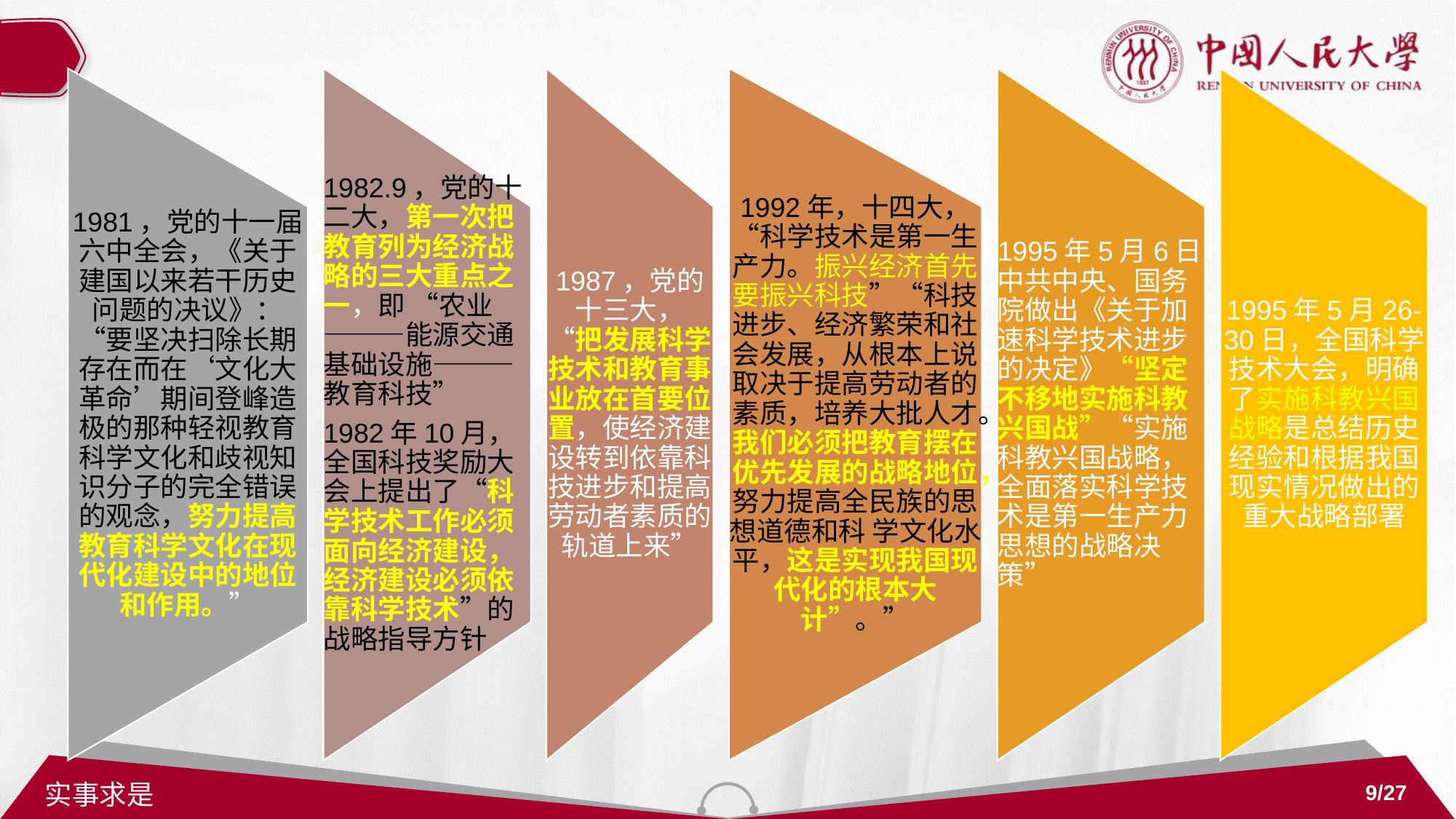

1981，党的十一届六中全会，《关于建国以来若干历史问题的决议》：“要坚决扫除长期存在而在‘文化大革命’期间登峰造极的那种轻视教育科学文化和歧视知识分子的完全错误的观念，努力提高教育科学文化在现代化建设中的地位和作用。”
1982.9，党的十二大，第一次把教育列为经济战略的三大重点之一，即 “农业———能源交通基础设施———教育科技”
1982年10月，全国科技奖励大会上提出了“科学技术工作必须面向经济建设，经济建设必须依靠科学技术”的战略指导方针
1987，党的十三大， “把发展科学技术和教育事业放在首要位置，使经济建设转到依靠科技进步和提高劳动者素质的轨道上来”
1992年，十四大，“科学技术是第一生产力。振兴经济首先要振兴科技”“科技进步、经济繁荣和社会发展，从根本上说取决于提高劳动者的素质，培养大批人才。我们必须把教育摆在优先发展的战略地位，努力提高全民族的思想道德和科 学文化水平，这是实现我国现代化的根本大计”。”
1995年5月6日，中共中央、国务院做出《关于加速科学技术进步的决定》“坚定不移地实施科教兴国战”“实施科教兴国战略，全面落实科学技术是第一生产力思想的战略决策”
1995年5月26-30日，全国科学技术大会，明确了实施科教兴国战略是总结历史经验和根据我国现实情况做出的重大战略部署